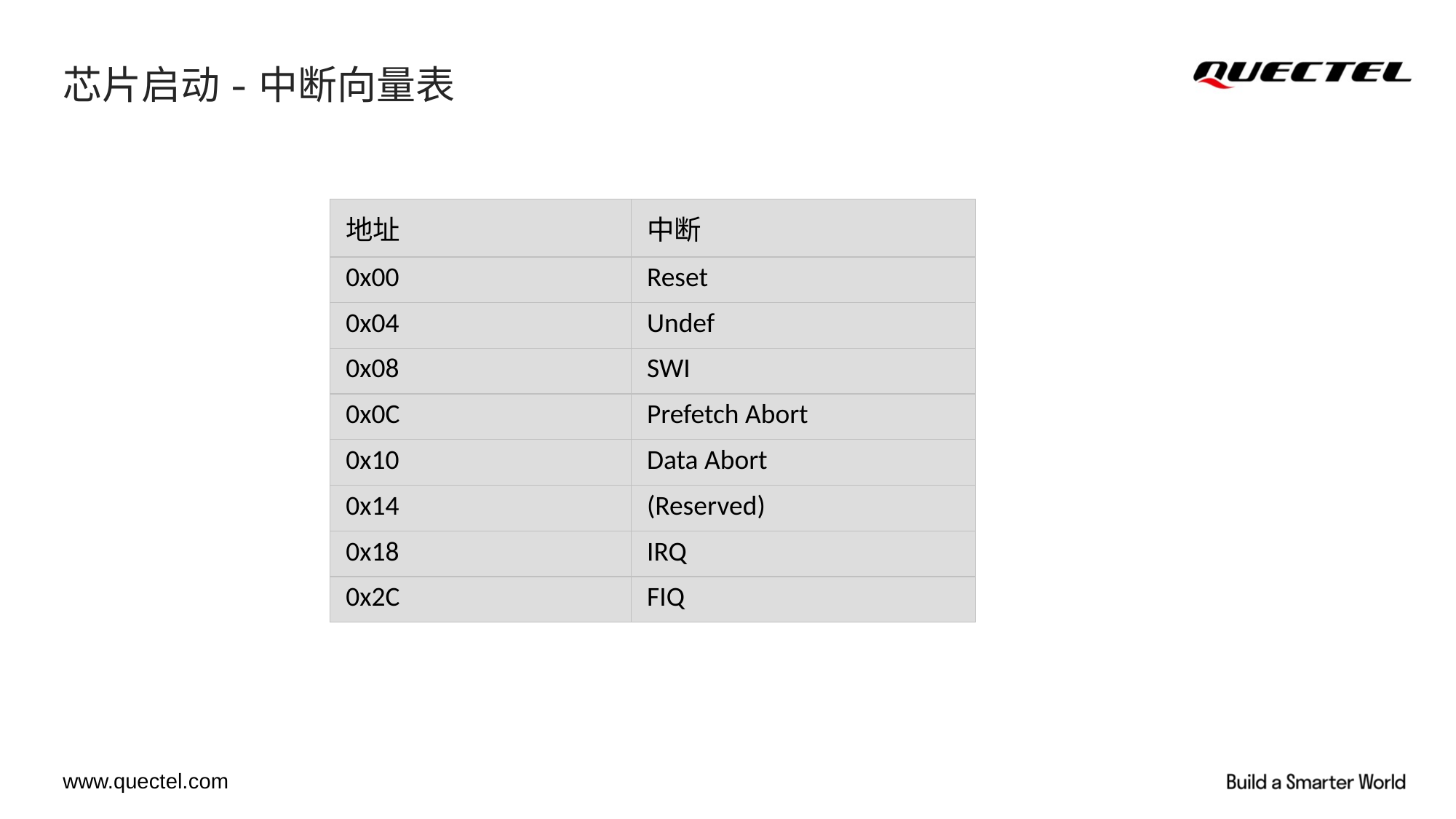

# 芯片启动-中断向量表
| 地址 | 中断 |
| --- | --- |
| 0x00 | Reset |
| 0x04 | Undef |
| 0x08 | SWI |
| 0x0C | Prefetch Abort |
| 0x10 | Data Abort |
| 0x14 | (Reserved) |
| 0x18 | IRQ |
| 0x2C | FIQ |